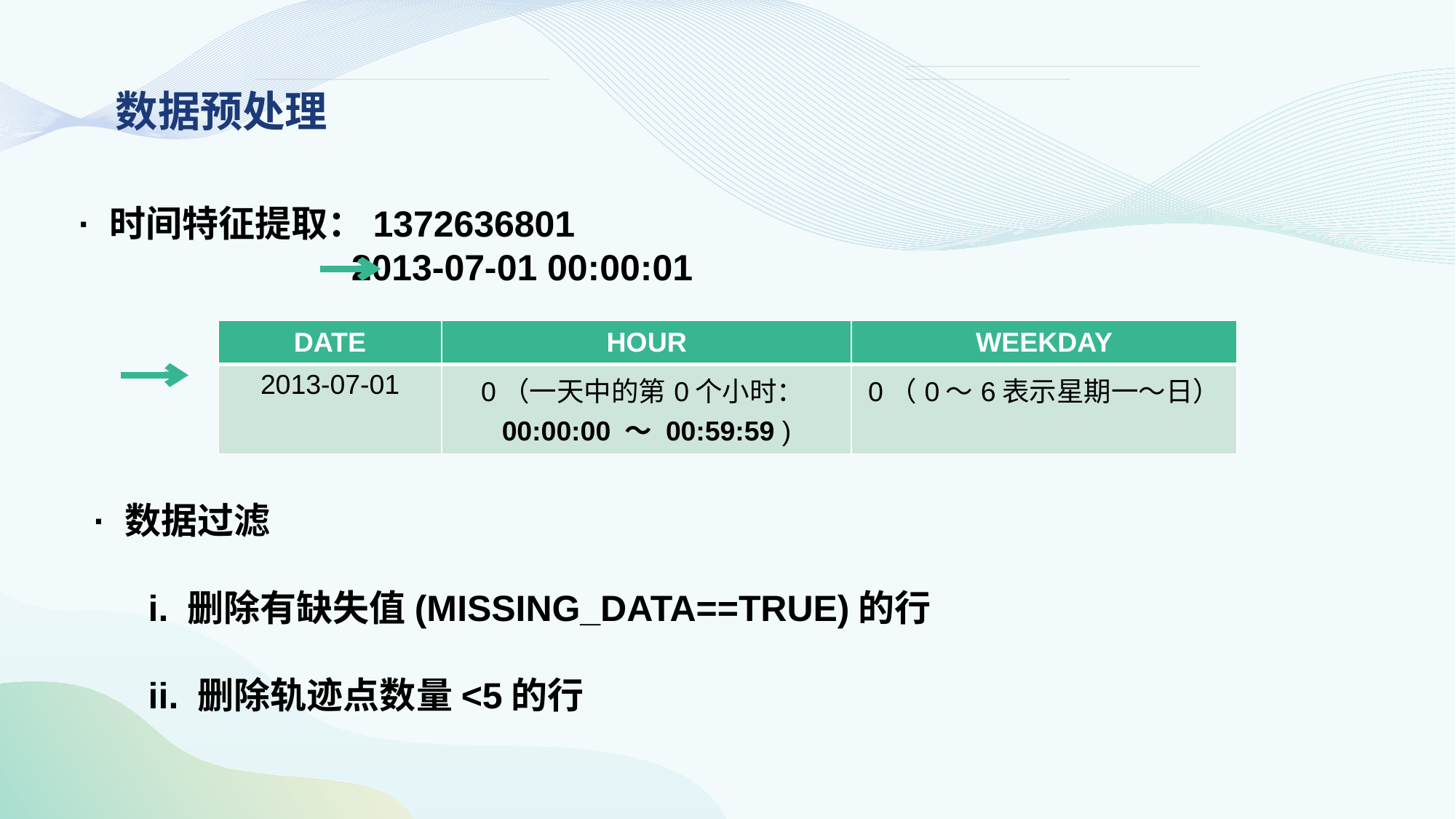

数据预处理
· 时间特征提取：1372636801
	2013-07-01 00:00:01
| DATE | HOUR | WEEKDAY |
| --- | --- | --- |
| 2013-07-01 | 0（一天中的第0个小时：00:00:00 ～ 00:59:59 ) | 0（0～6表示星期一～日） |
· 数据过滤

i. 删除有缺失值(MISSING_DATA==TRUE)的行

ii. 删除轨迹点数量<5的行